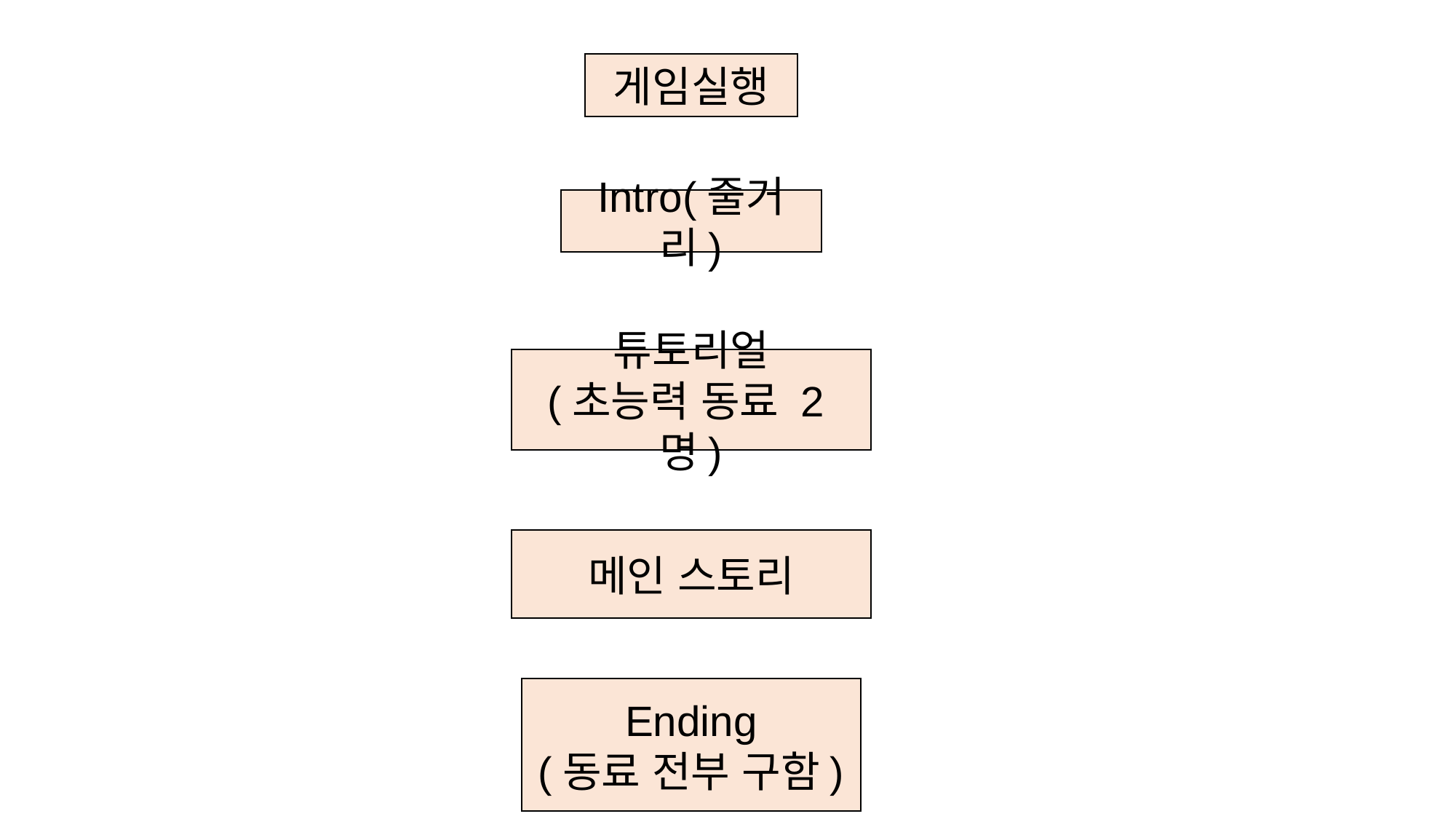

게임실행
Intro(줄거리)
튜토리얼
(초능력 동료 2명)
메인 스토리
Ending
(동료 전부 구함)